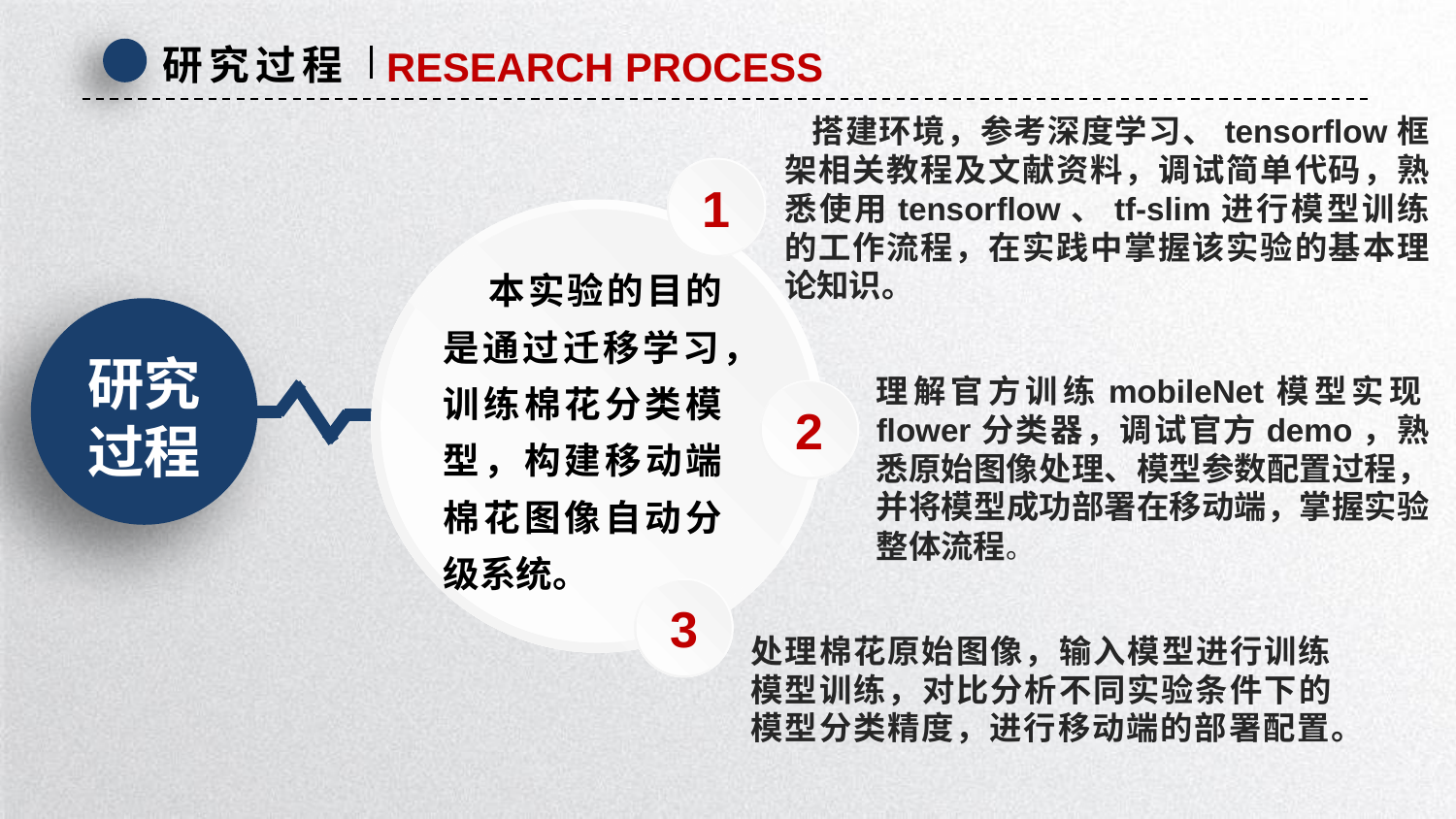

研究过程
RESEARCH PROCESS

  搭建环境，参考深度学习、tensorflow框架相关教程及文献资料，调试简单代码，熟悉使用tensorflow、tf-slim进行模型训练的工作流程，在实践中掌握该实验的基本理论知识。

1

   本实验的目的是通过迁移学习，训练棉花分类模型，构建移动端棉花图像自动分级系统。

研究
过程
理解官方训练mobileNet模型实现flower分类器，调试官方demo，熟悉原始图像处理、模型参数配置过程，并将模型成功部署在移动端，掌握实验整体流程。

2

3
处理棉花原始图像，输入模型进行训练模型训练，对比分析不同实验条件下的模型分类精度，进行移动端的部署配置。